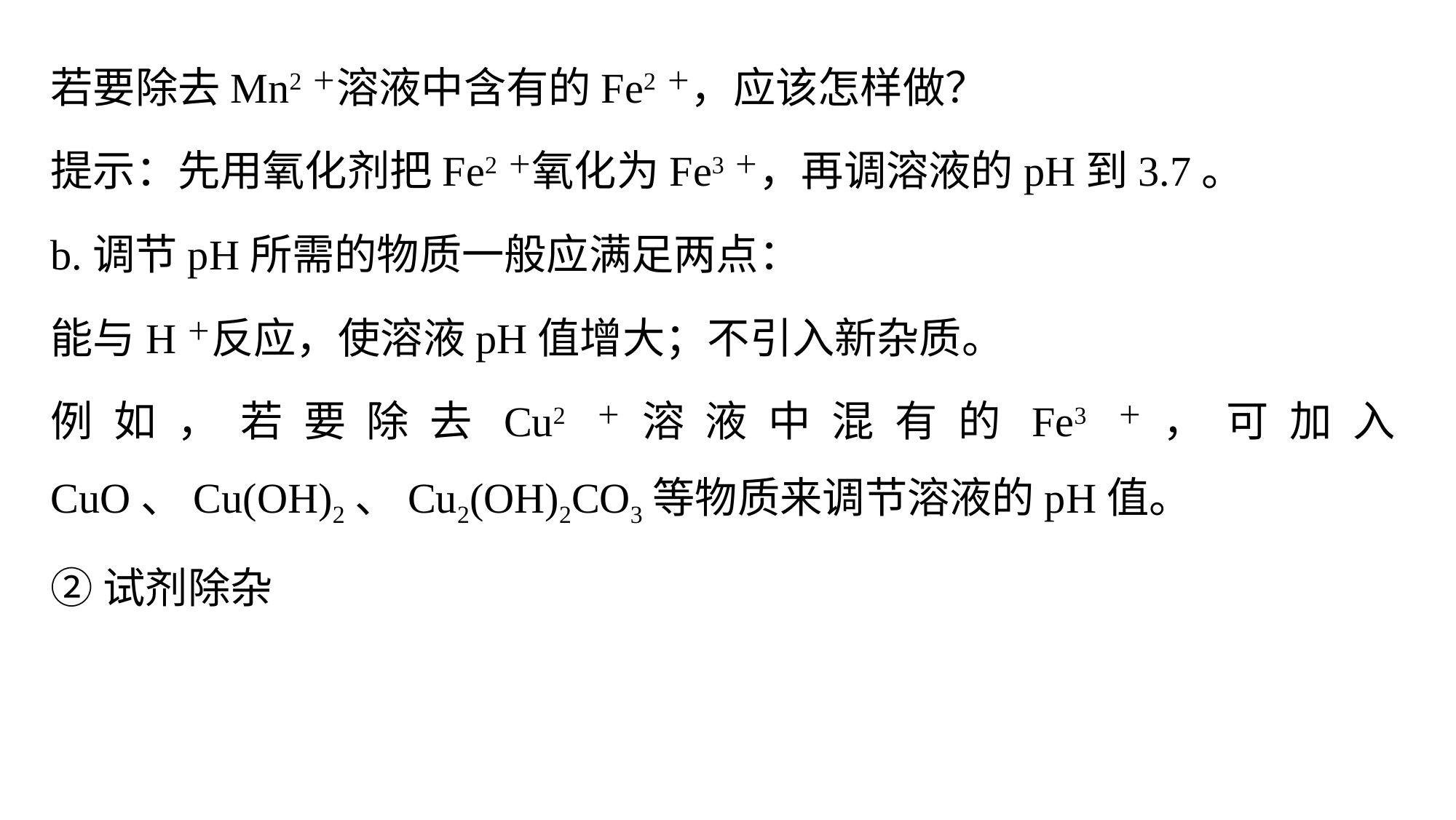

若要除去Mn2＋溶液中含有的Fe2＋，应该怎样做？
提示：先用氧化剂把Fe2＋氧化为Fe3＋，再调溶液的pH到3.7。
b.调节pH所需的物质一般应满足两点：
能与H＋反应，使溶液pH值增大；不引入新杂质。
例如，若要除去Cu2＋溶液中混有的Fe3＋，可加入CuO、Cu(OH)2、Cu2(OH)2CO3等物质来调节溶液的pH值。
②试剂除杂